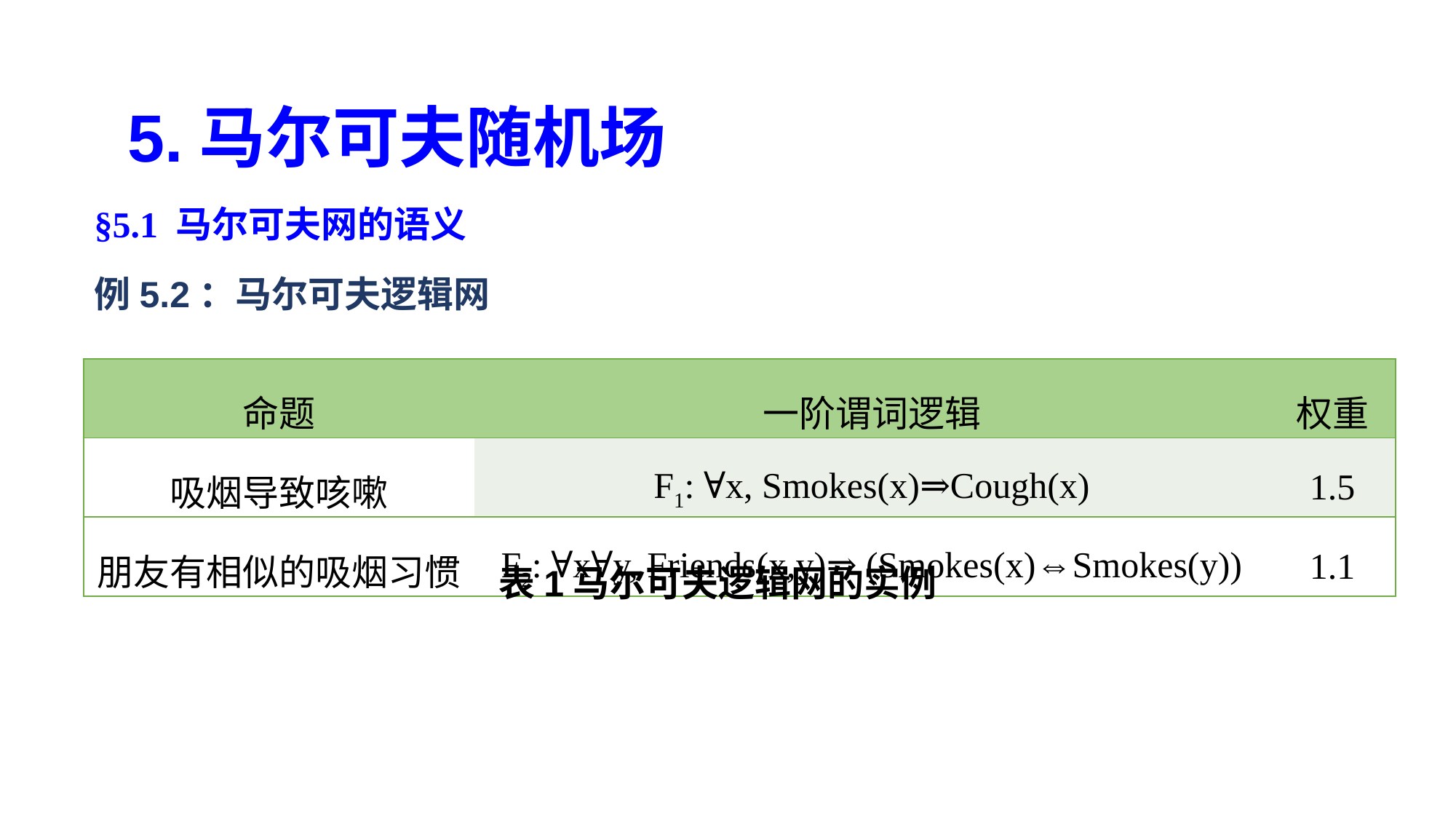

5.马尔可夫随机场
§5.1 马尔可夫网的语义
例5.2：马尔可夫逻辑网

| 命题 | 一阶谓词逻辑 | 权重 |
| --- | --- | --- |
| 吸烟导致咳嗽 | F1: ∀x, Smokes(x)⇒Cough(x) | 1.5 |
| 朋友有相似的吸烟习惯 | F2: ∀x∀y, Friends(x,y)⇒ (Smokes(x)⇔Smokes(y)) | 1.1 |
表1马尔可夫逻辑网的实例